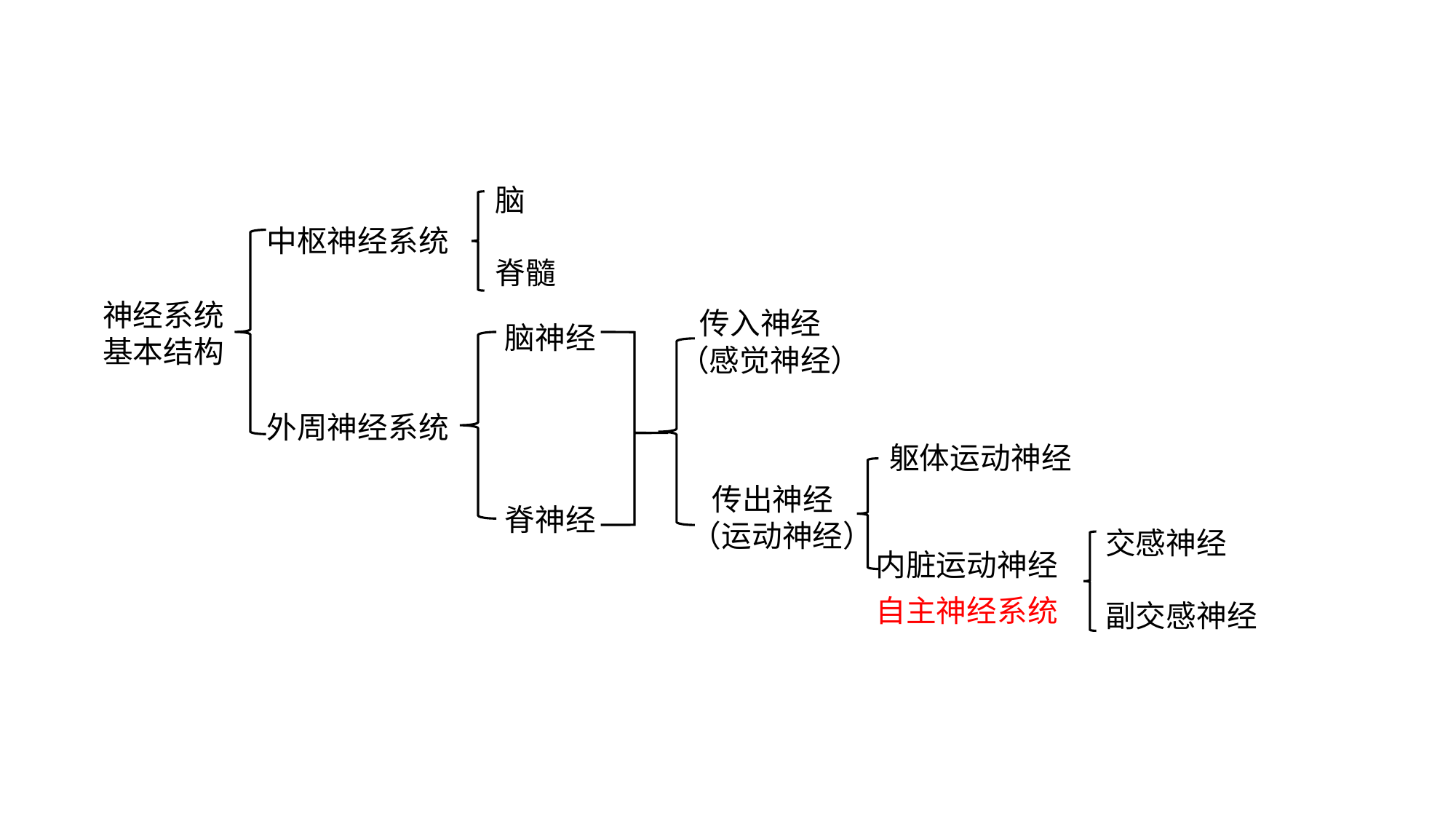

脑

脊髓

中枢神经系统

神经系统
基本结构
  传入神经
（感觉神经）

外周神经系统
躯体运动神经
脑神经

脊神经

  传出神经
（运动神经）
交感神经

副交感神经

   内脏运动神经
   自主神经系统